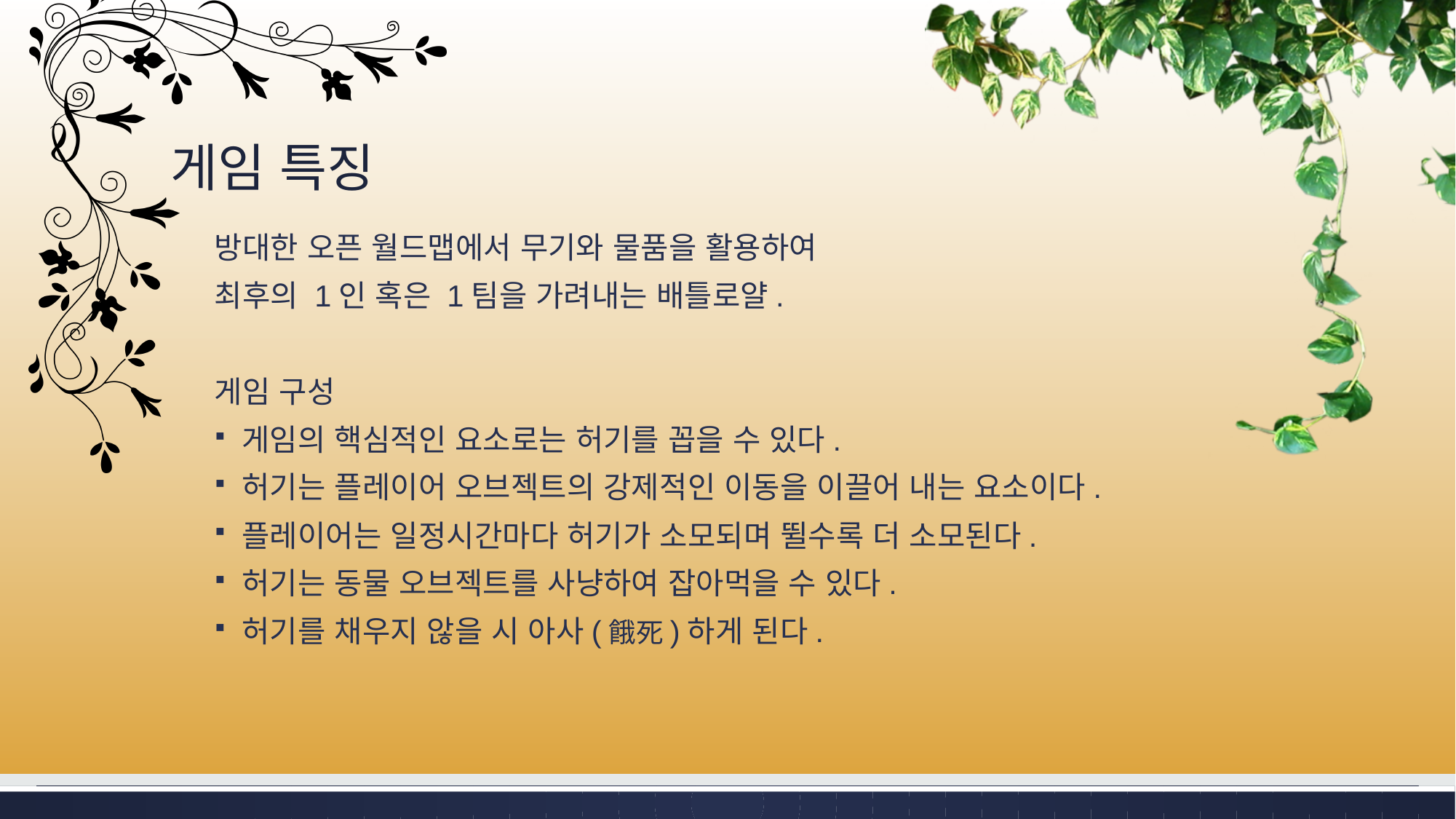

# 게임 특징
방대한 오픈 월드맵에서 무기와 물품을 활용하여
최후의 1인 혹은 1팀을 가려내는 배틀로얄.

게임 구성
게임의 핵심적인 요소로는 허기를 꼽을 수 있다.
허기는 플레이어 오브젝트의 강제적인 이동을 이끌어 내는 요소이다.
플레이어는 일정시간마다 허기가 소모되며 뛸수록 더 소모된다.
허기는 동물 오브젝트를 사냥하여 잡아먹을 수 있다.
허기를 채우지 않을 시 아사(餓死)하게 된다.